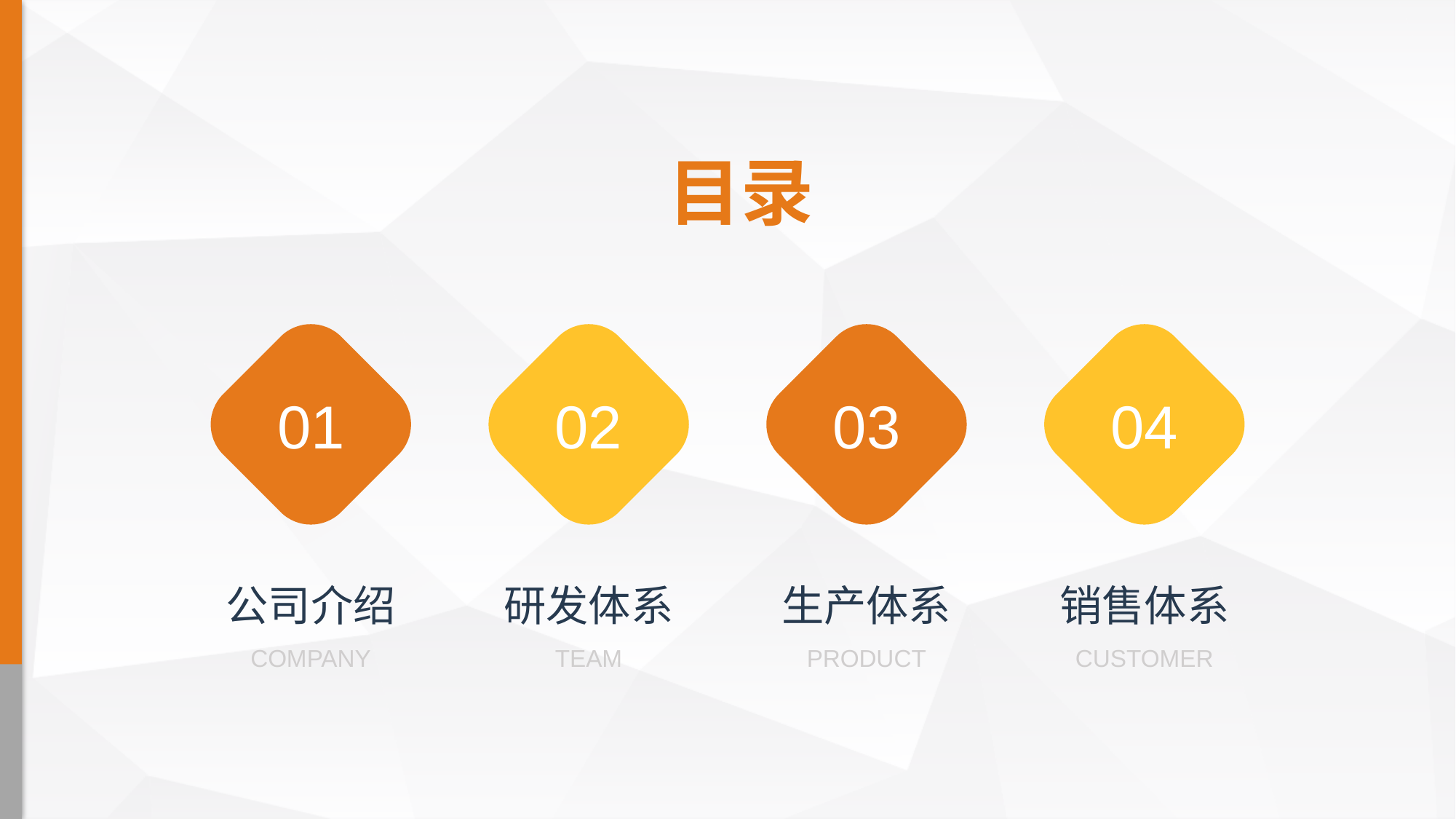

# 目录
01
02
03
04
公司介绍
COMPANY
研发体系
TEAM
生产体系
PRODUCT
销售体系
CUSTOMER